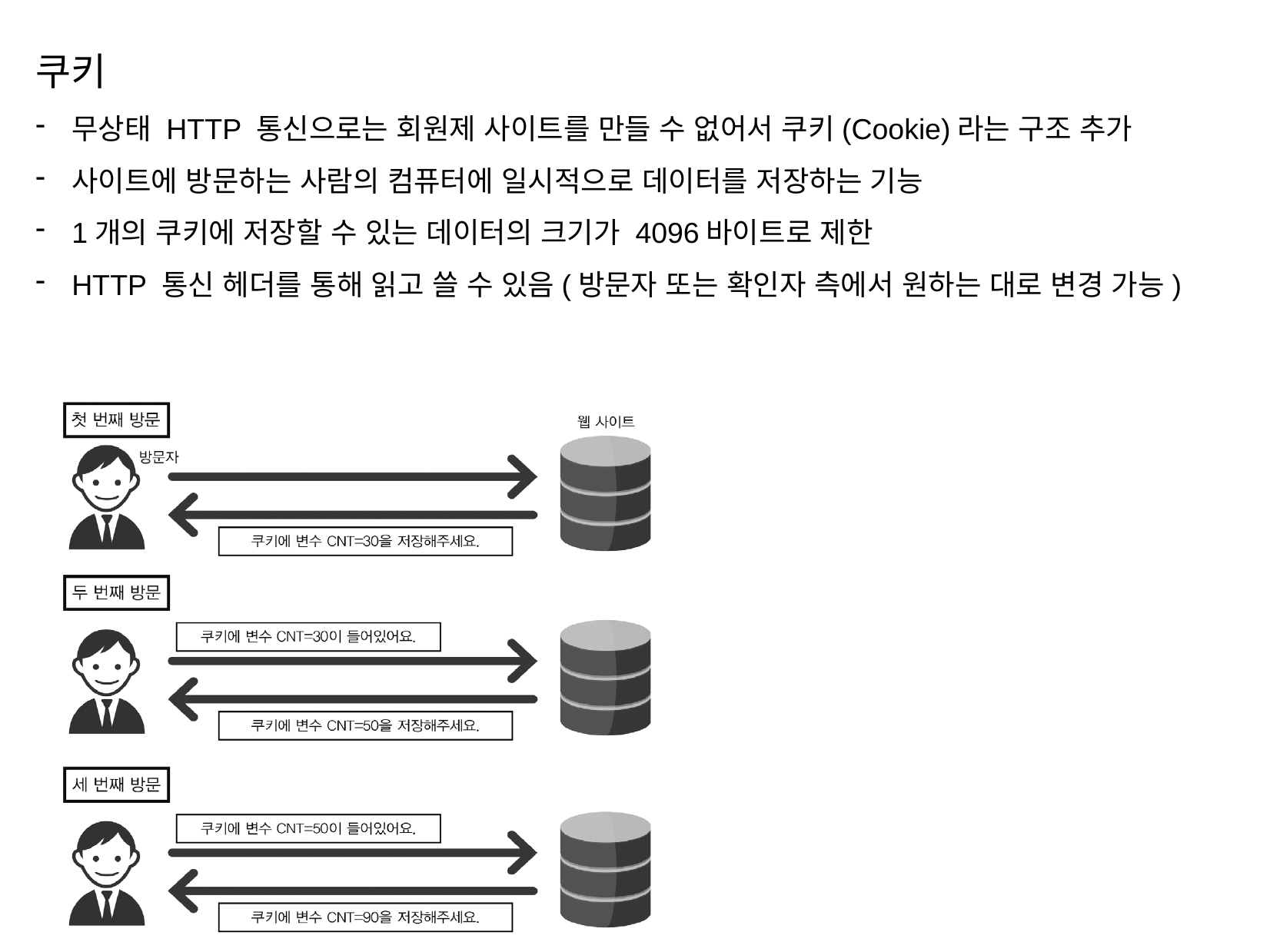

쿠키
무상태 HTTP 통신으로는 회원제 사이트를 만들 수 없어서 쿠키(Cookie)라는 구조 추가
사이트에 방문하는 사람의 컴퓨터에 일시적으로 데이터를 저장하는 기능
1개의 쿠키에 저장할 수 있는 데이터의 크기가 4096바이트로 제한
HTTP 통신 헤더를 통해 읽고 쓸 수 있음(방문자 또는 확인자 측에서 원하는 대로 변경 가능)